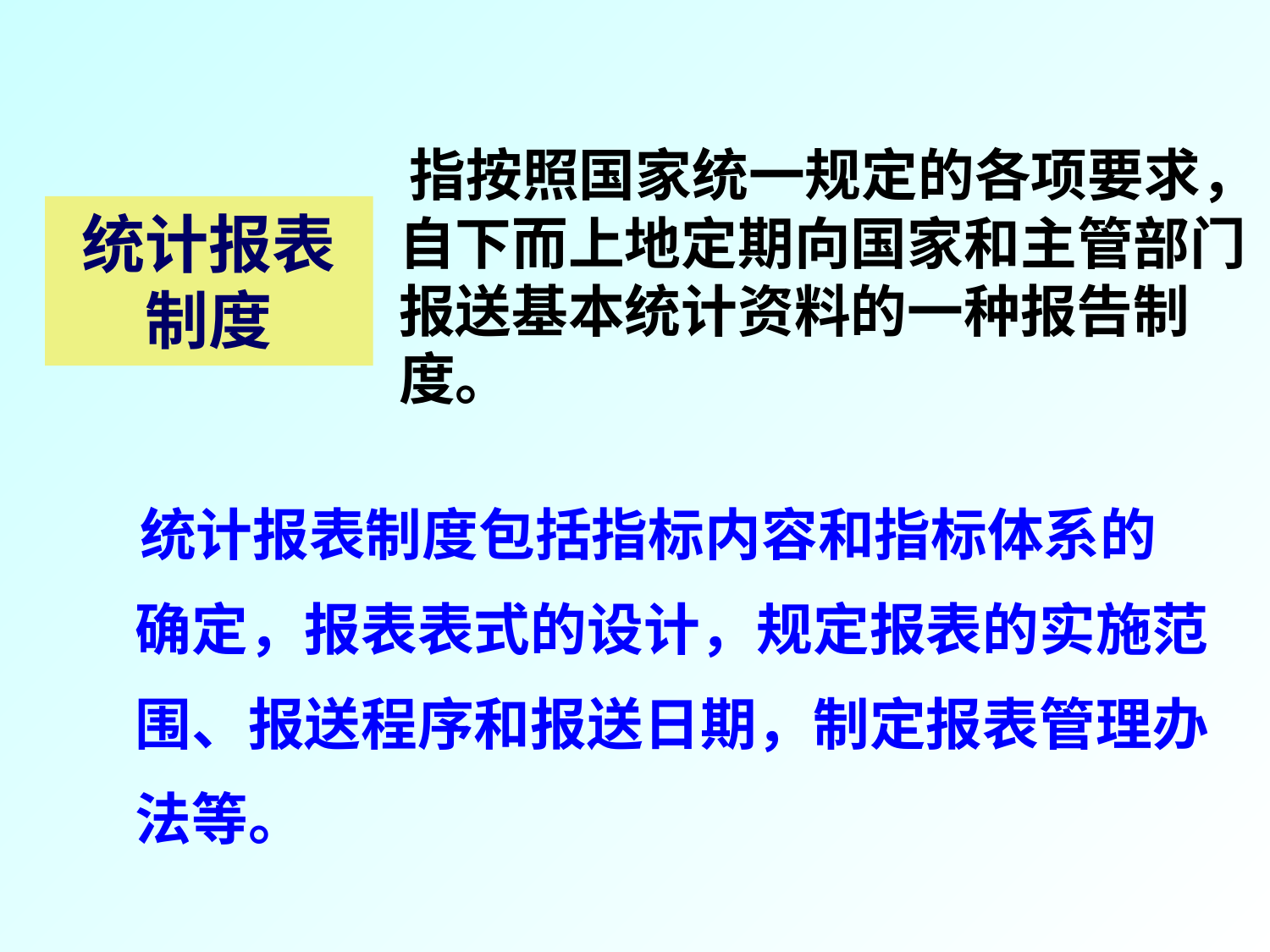

指按照国家统一规定的各项要求，自下而上地定期向国家和主管部门报送基本统计资料的一种报告制度。
统计报表
制度
   统计报表制度包括指标内容和指标体系的确定，报表表式的设计，规定报表的实施范围、报送程序和报送日期，制定报表管理办法等。